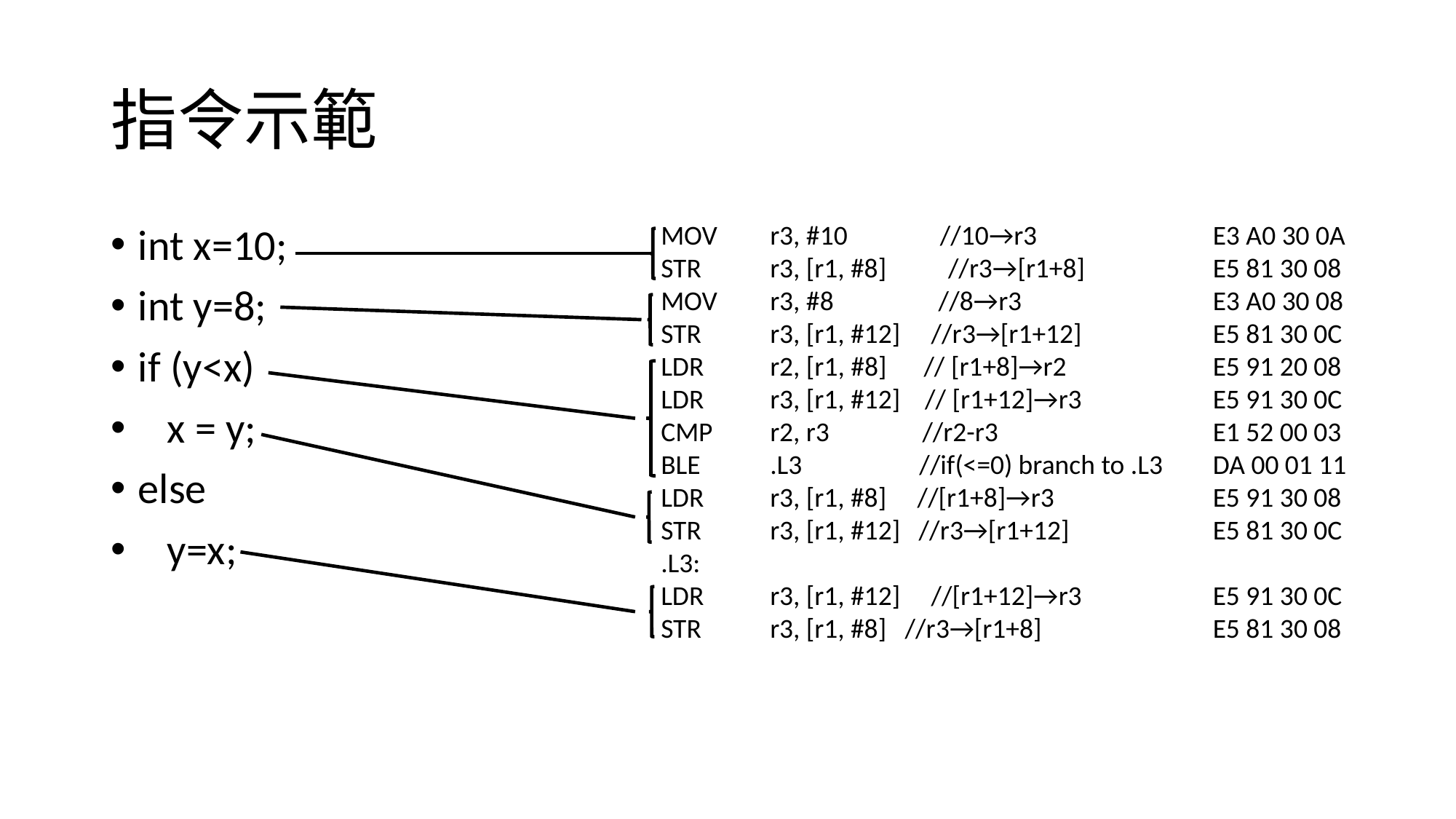

# 指令示範
MOV 	r3, #10               //10→r3		 E3 A0 30 0A
STR	r3, [r1, #8]          //r3→[r1+8]		 E5 81 30 08
MOV 	r3, #8                 //8→r3		 E3 A0 30 08
STR 	r3, [r1, #12]     //r3→[r1+12]		 E5 81 30 0C
LDR 	r2, [r1, #8]      // [r1+8]→r2		 E5 91 20 08
LDR 	r3, [r1, #12]    // [r1+12]→r3		 E5 91 30 0C
CMP 	r2, r3               //r2-r3		 E1 52 00 03
BLE 	.L3                   //if(<=0) branch to .L3	 DA 00 01 11
LDR 	r3, [r1, #8]     //[r1+8]→r3		 E5 91 30 08
STR 	r3, [r1, #12]   //r3→[r1+12]		 E5 81 30 0C
.L3:
LDR 	r3, [r1, #12]     //[r1+12]→r3		 E5 91 30 0C
STR 	r3, [r1, #8]   //r3→[r1+8]		 E5 81 30 08
int x=10;
int y=8;
if (y<x)
   x = y;
else
   y=x;